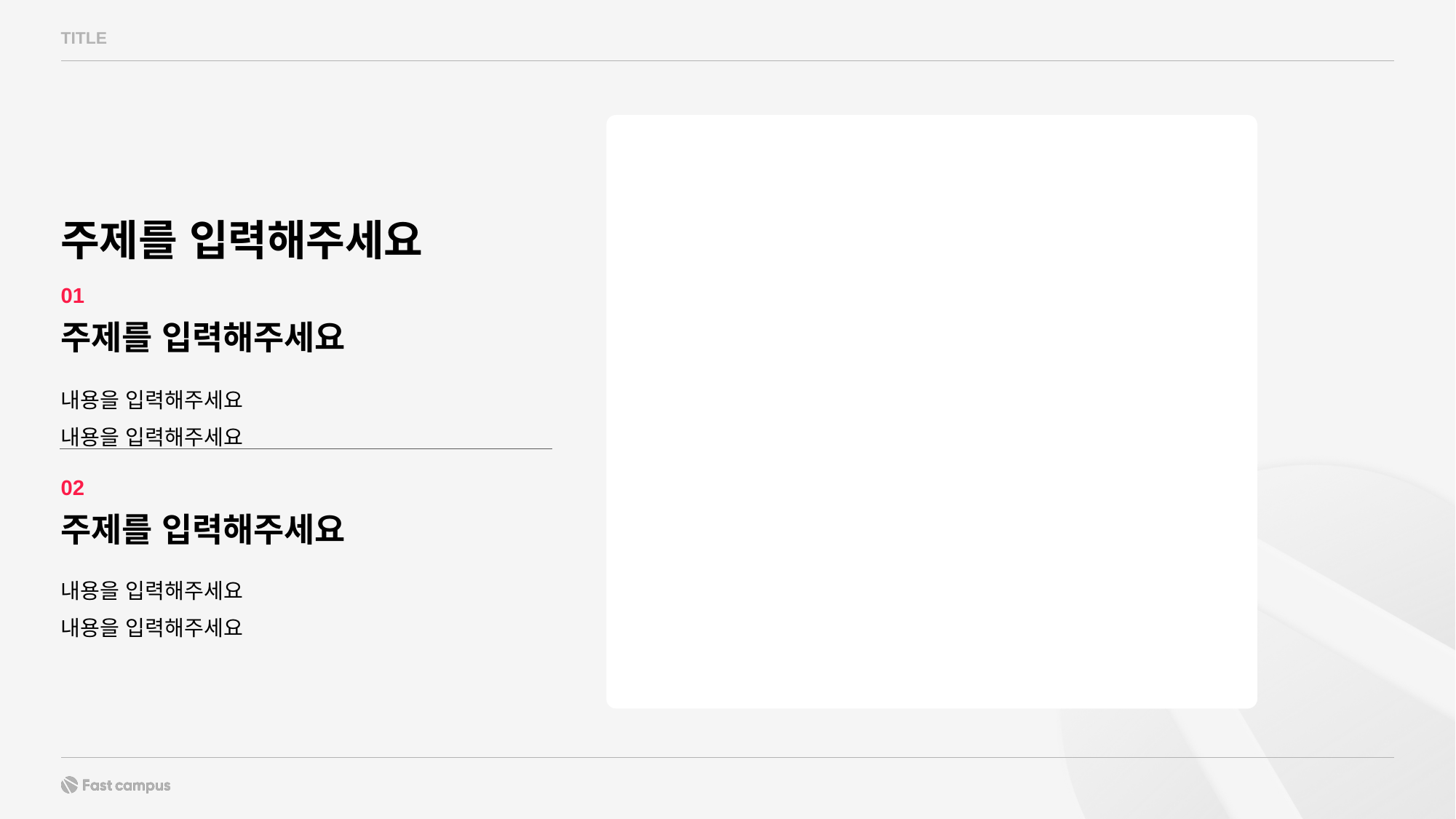

TITLE

주제를 입력해주세요
01
주제를 입력해주세요
내용을 입력해주세요
내용을 입력해주세요
02
주제를 입력해주세요
내용을 입력해주세요
내용을 입력해주세요